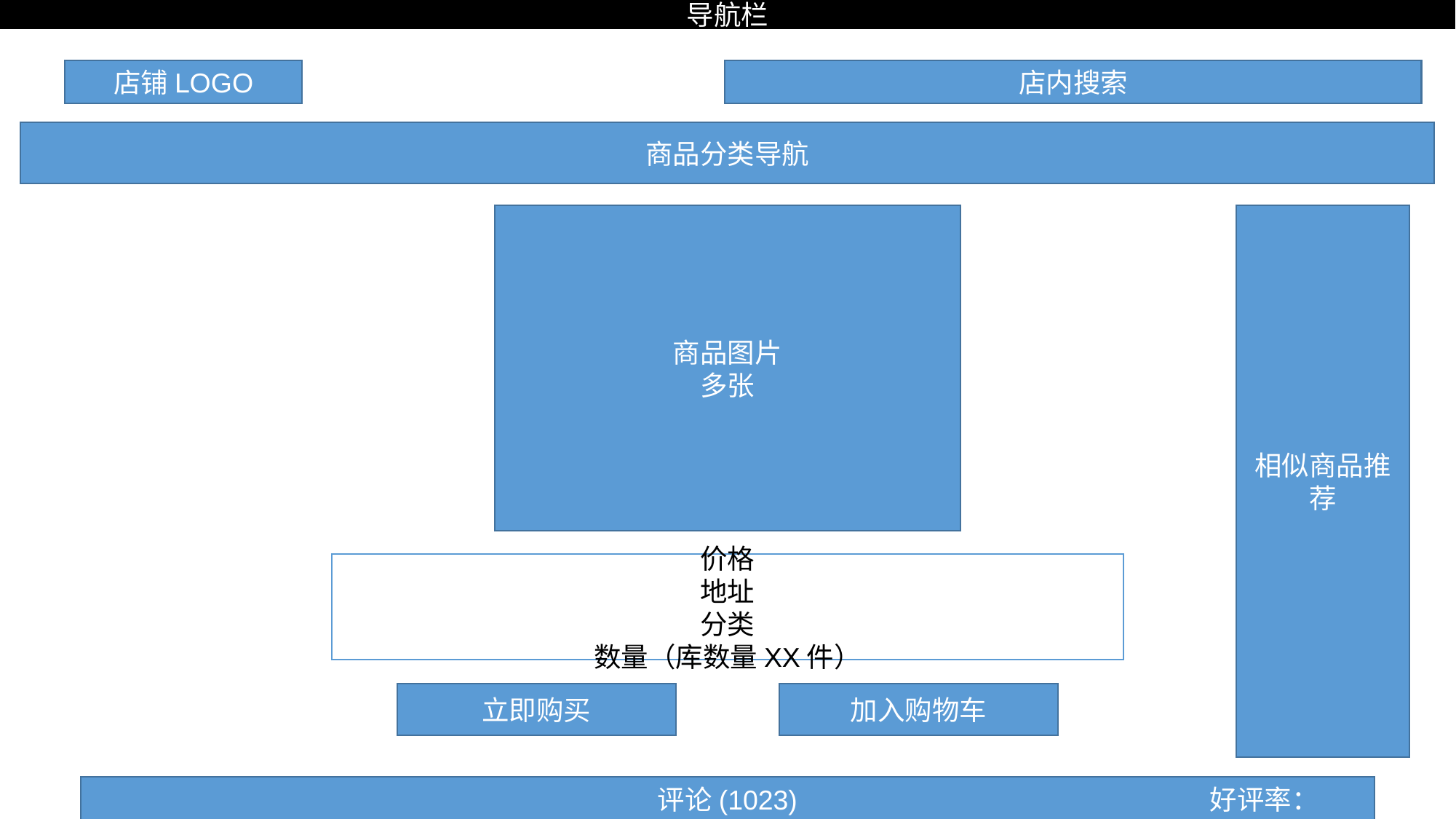

导航栏
店铺LOGO
店内搜索
商品分类导航
商品图片
多张
相似商品推荐
价格
地址
分类
数量（库数量XX件）
立即购买
加入购物车
好评率：94%
评论(1023)